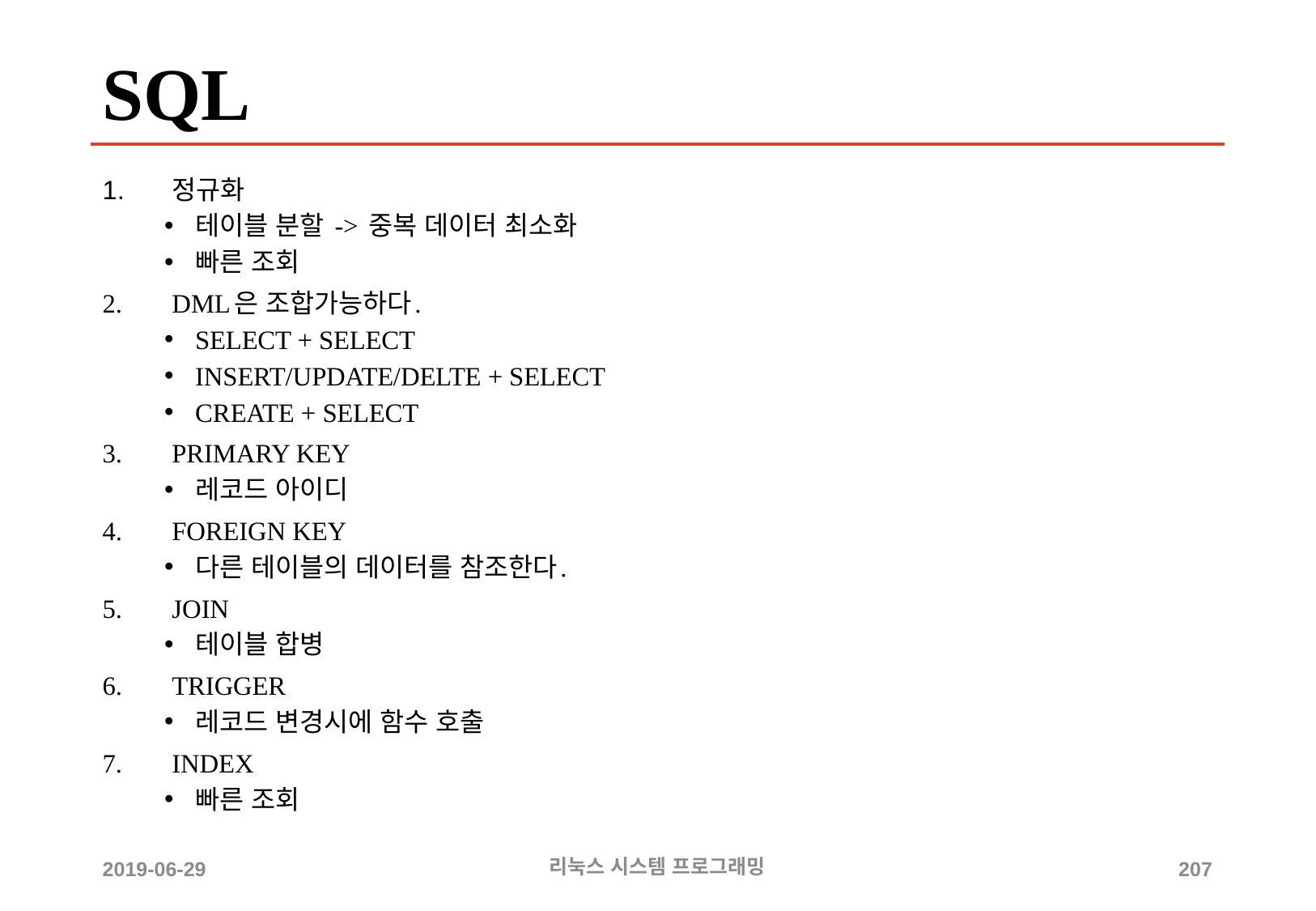

# SQL
정규화
테이블 분할 -> 중복 데이터 최소화
빠른 조회
DML은 조합가능하다.
SELECT + SELECT
INSERT/UPDATE/DELTE + SELECT
CREATE + SELECT
PRIMARY KEY
레코드 아이디
FOREIGN KEY
다른 테이블의 데이터를 참조한다.
JOIN
테이블 합병
TRIGGER
레코드 변경시에 함수 호출
INDEX
빠른 조회
2019-06-29
리눅스 시스템 프로그래밍
207